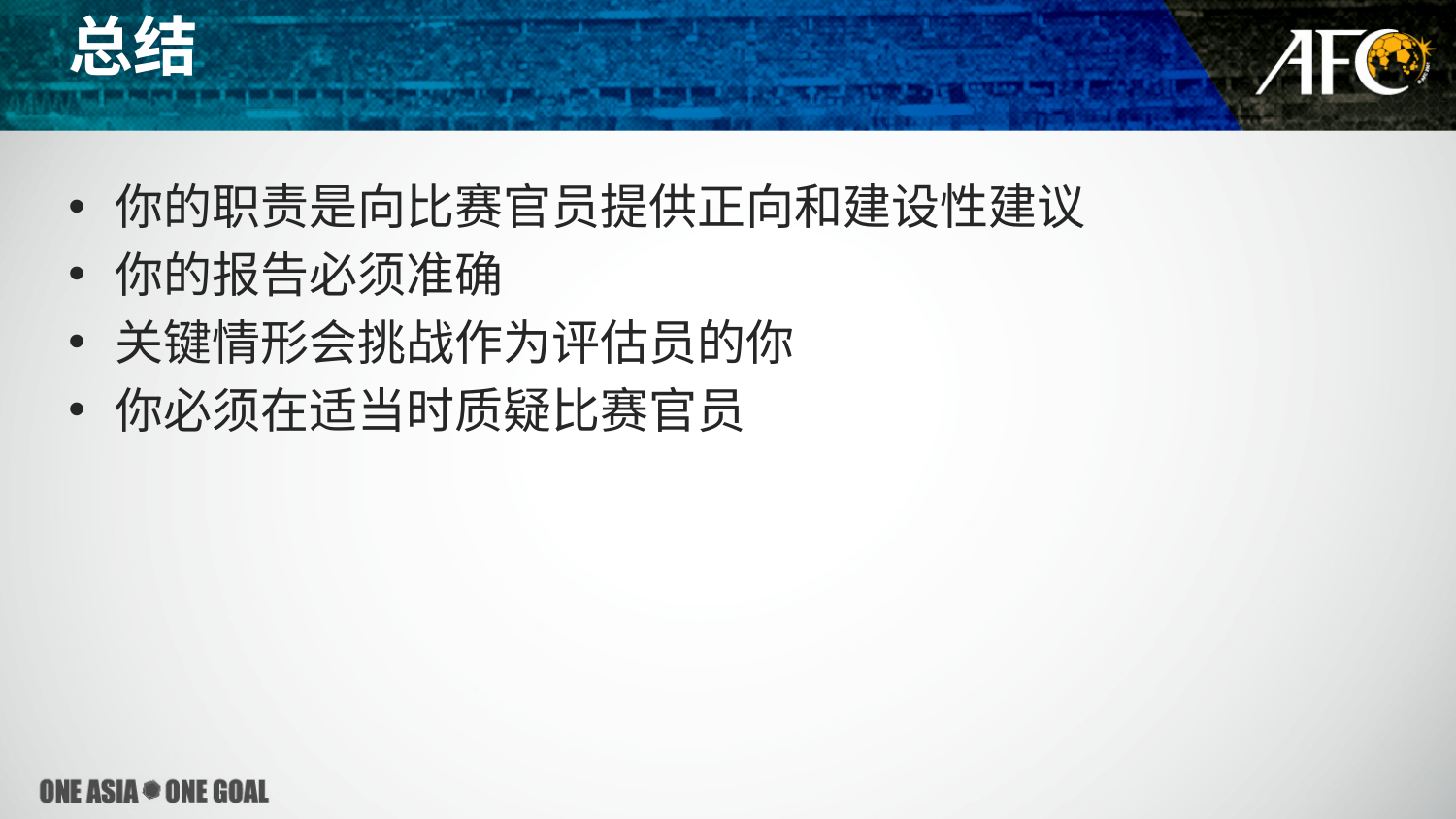

总结
你的职责是向比赛官员提供正向和建设性建议
你的报告必须准确
关键情形会挑战作为评估员的你
你必须在适当时质疑比赛官员